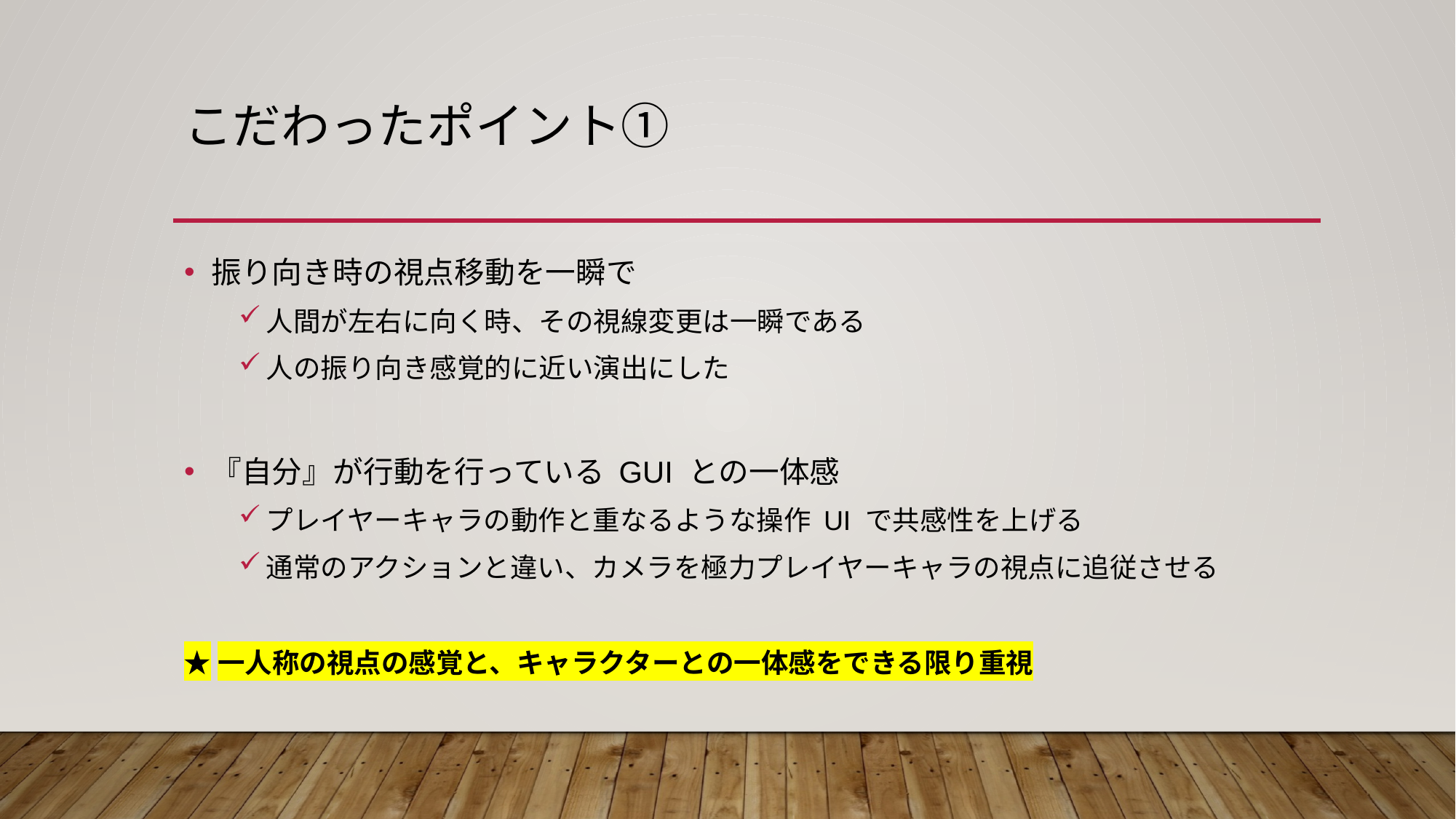

# こだわったポイント①
振り向き時の視点移動を一瞬で
人間が左右に向く時、その視線変更は一瞬である
人の振り向き感覚的に近い演出にした

『自分』が行動を行っている GUI との一体感
プレイヤーキャラの動作と重なるような操作 UI で共感性を上げる
通常のアクションと違い、カメラを極力プレイヤーキャラの視点に追従させる

★一人称の視点の感覚と、キャラクターとの一体感をできる限り重視